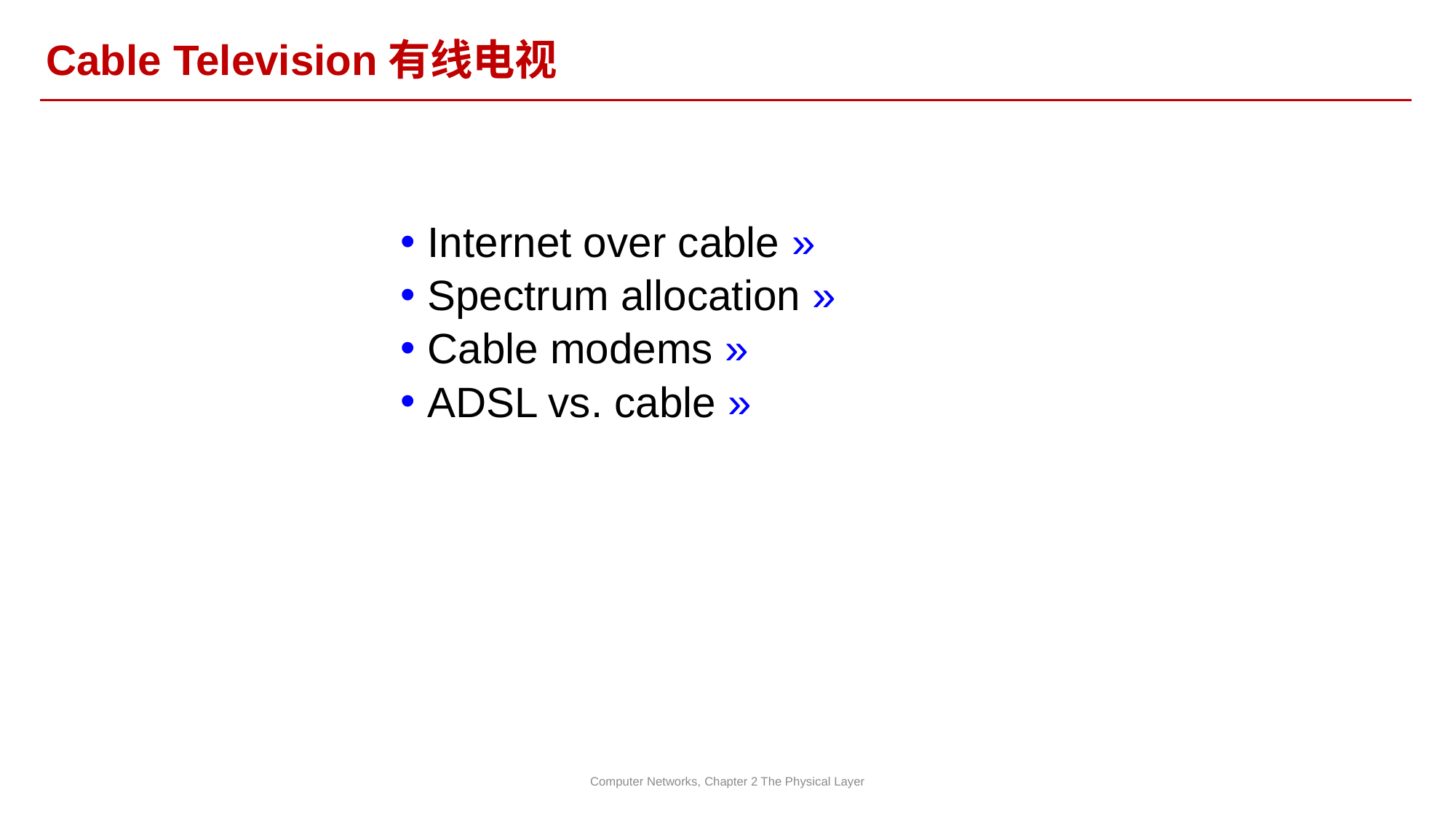

Cable Television有线电视
Internet over cable »
Spectrum allocation »
Cable modems »
ADSL vs. cable »
Computer Networks, Chapter 2 The Physical Layer